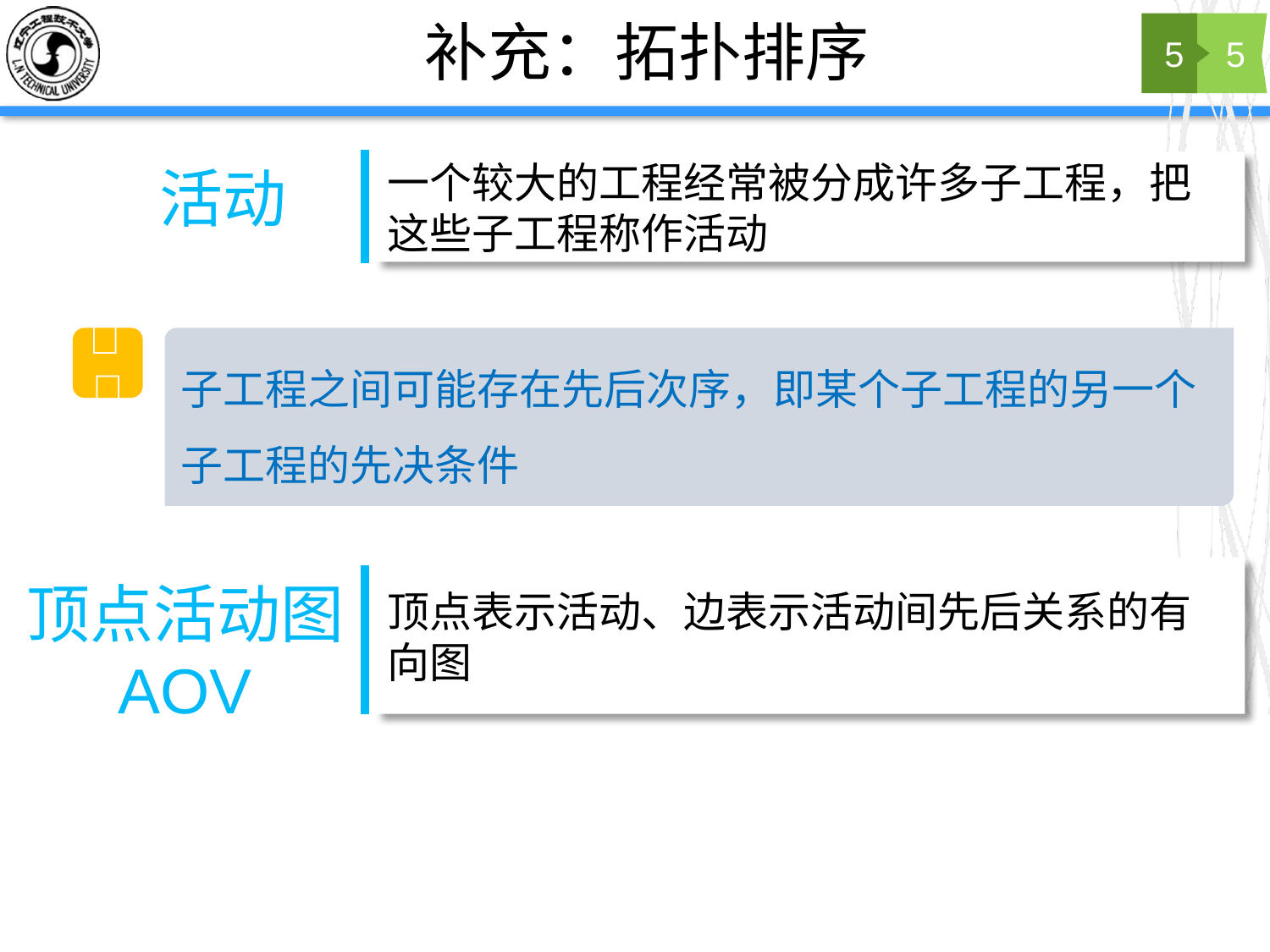

# 补充：拓扑排序
5
5
一个较大的工程经常被分成许多子工程，把这些子工程称作活动
活动
子工程之间可能存在先后次序，即某个子工程的另一个子工程的先决条件
💭
顶点表示活动、边表示活动间先后关系的有向图
顶点活动图
AOV